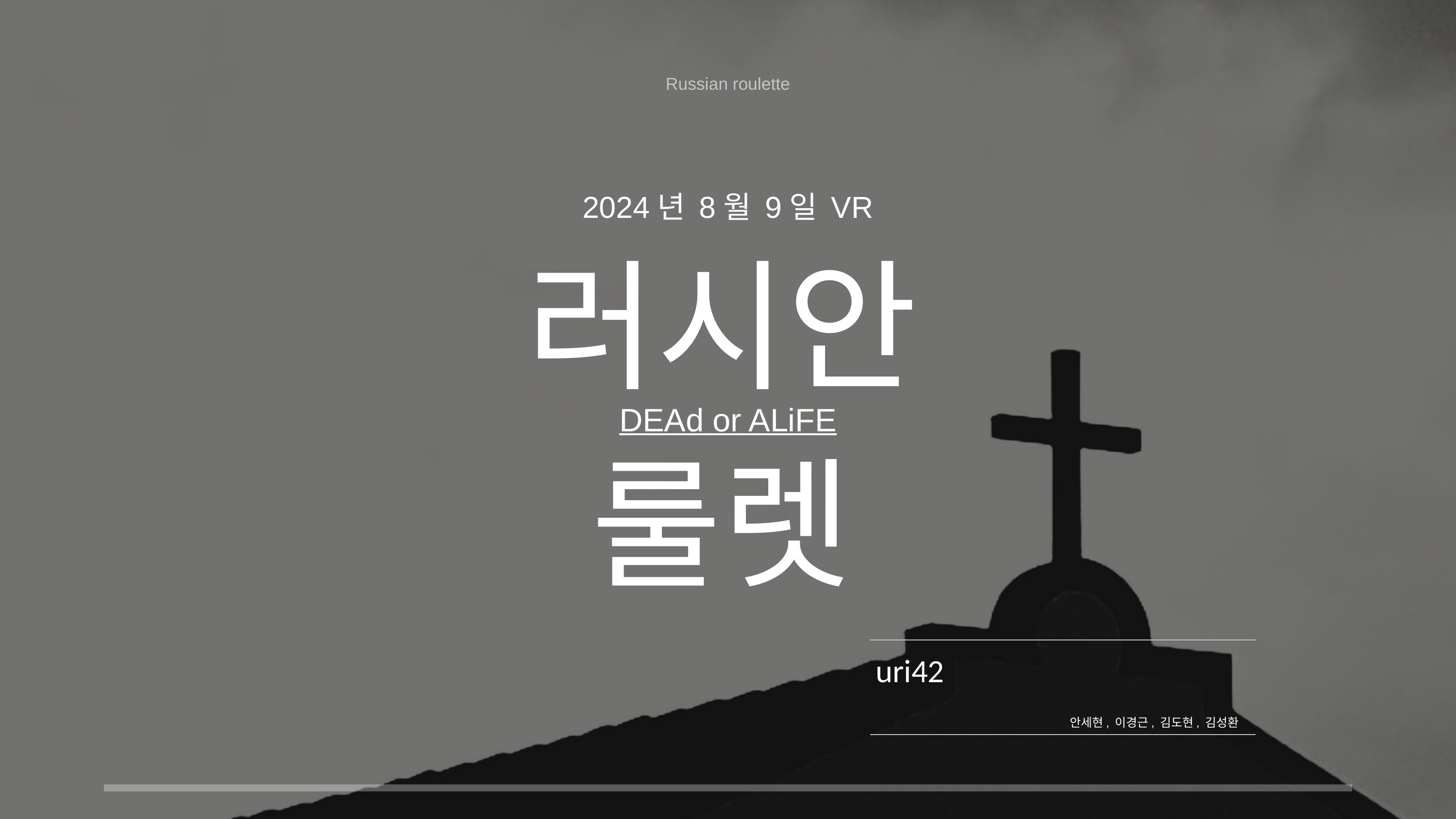

Russian roulette
2024년 8월 9일 VR
러시안 룰렛
DEAd or ALiFE
 uri42
안세현, 이경근, 김도현, 김성환